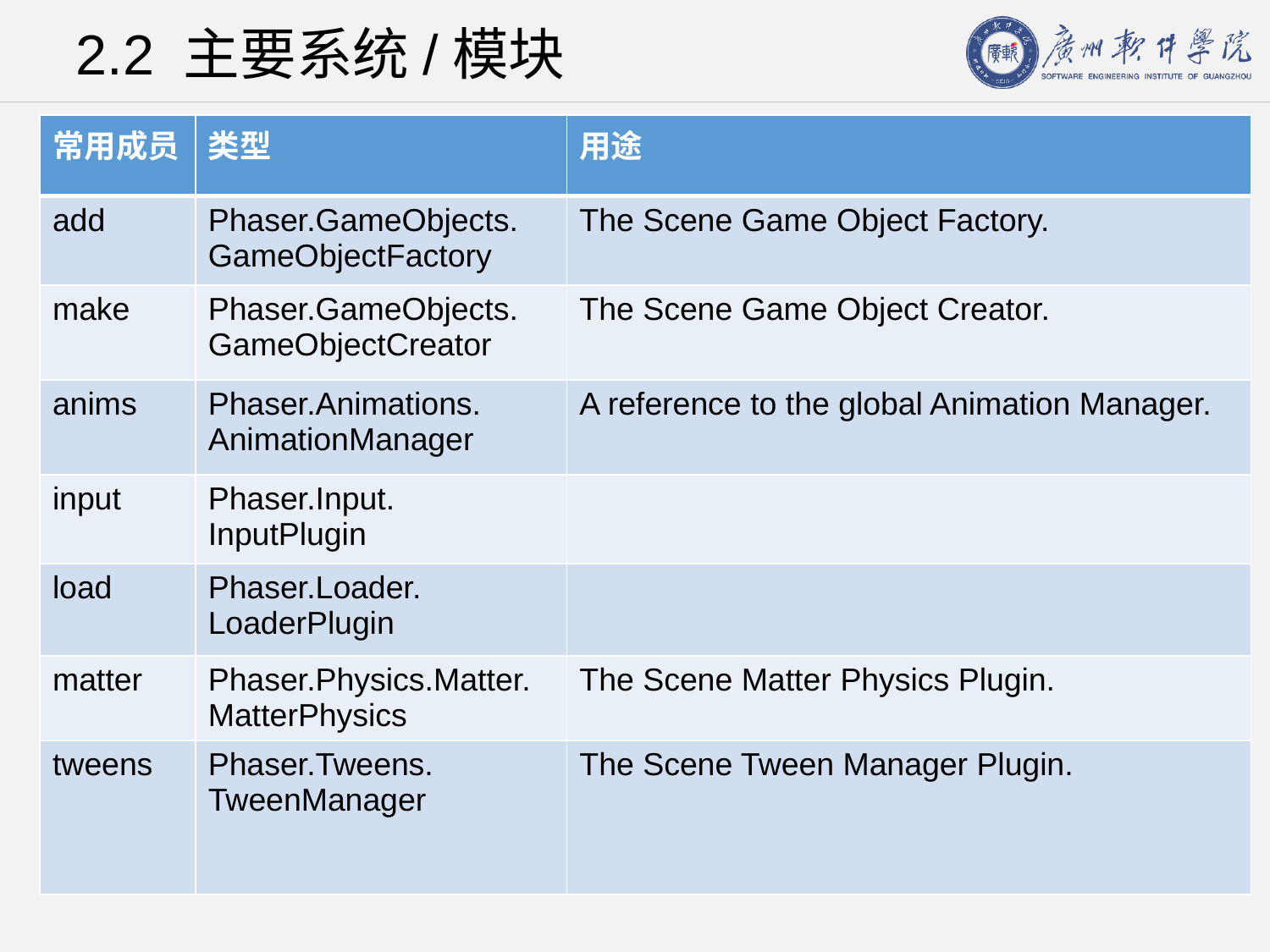

# 2.2 主要系统/模块
| 常用成员 | 类型 | 用途 |
| --- | --- | --- |
| add | Phaser.GameObjects. GameObjectFactory | The Scene Game Object Factory. |
| make | Phaser.GameObjects. GameObjectCreator | The Scene Game Object Creator. |
| anims | Phaser.Animations. AnimationManager | A reference to the global Animation Manager. |
| input | Phaser.Input. InputPlugin |  |
| load | Phaser.Loader. LoaderPlugin |  |
| matter | Phaser.Physics.Matter.MatterPhysics | The Scene Matter Physics Plugin. |
| tweens | Phaser.Tweens. TweenManager | The Scene Tween Manager Plugin. |